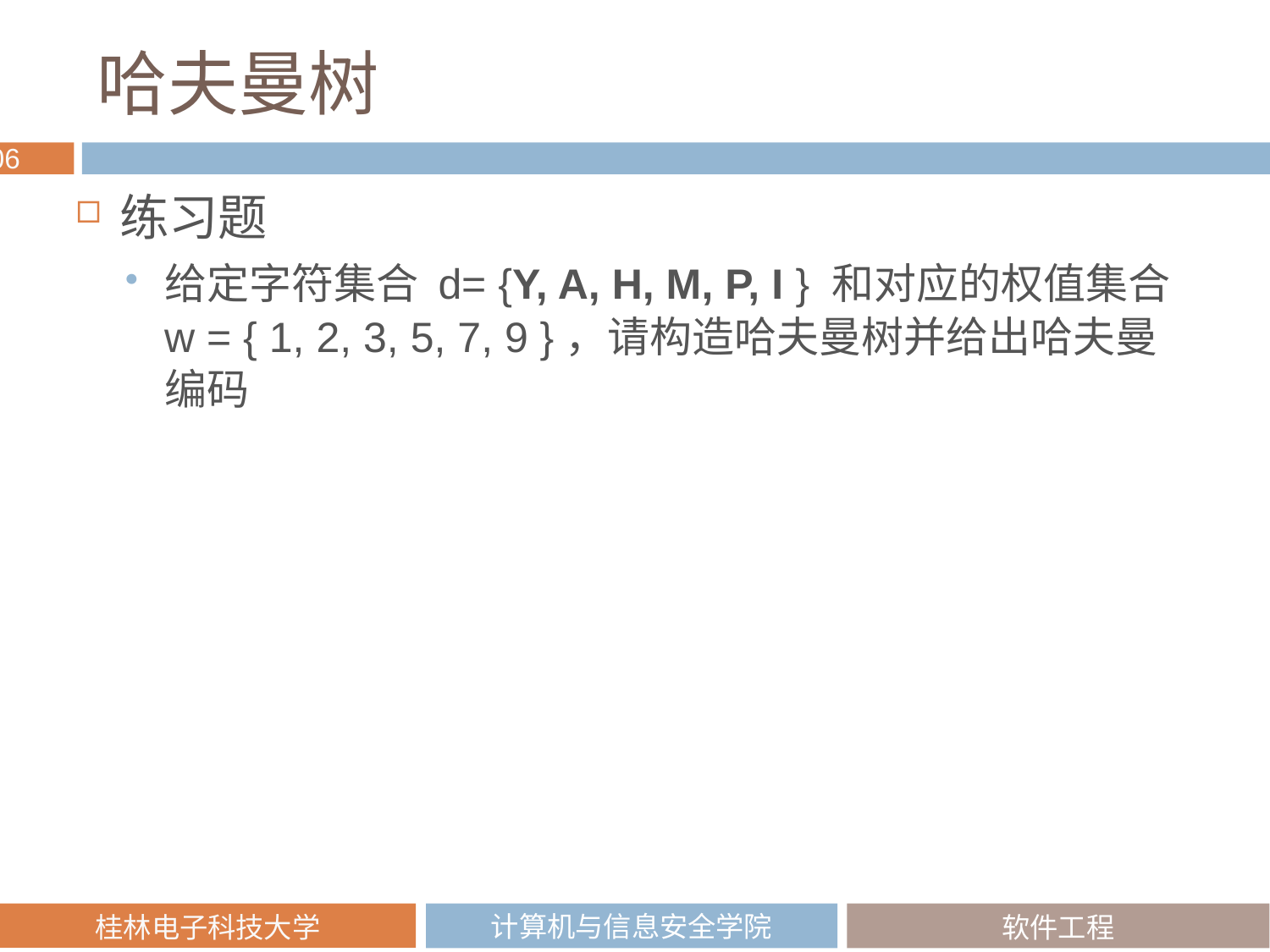

# 哈夫曼树
练习题
给定字符集合 d= {Y, A, H, M, P, I } 和对应的权值集合 w = { 1, 2, 3, 5, 7, 9 }，请构造哈夫曼树并给出哈夫曼编码